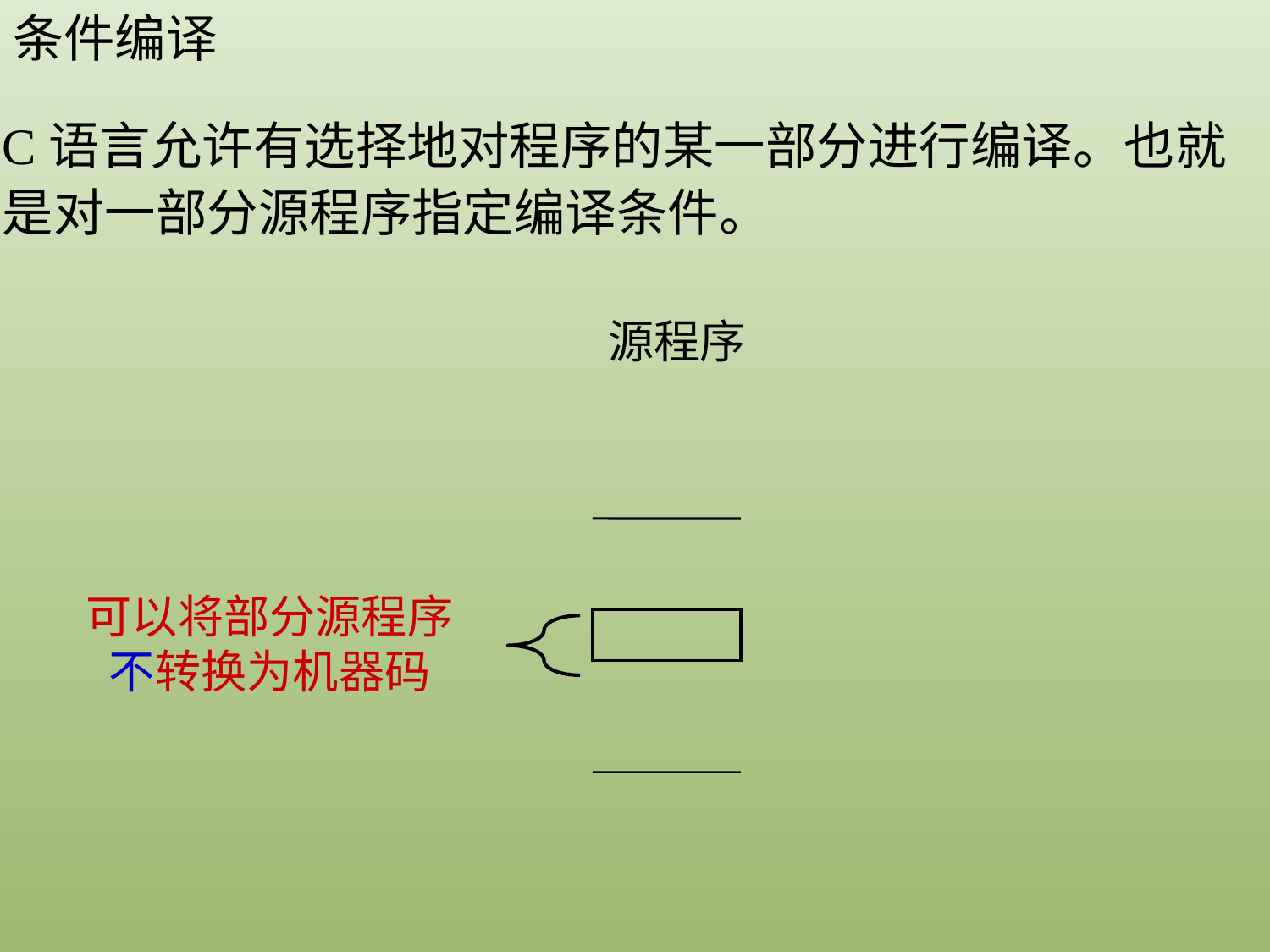

条件编译
C语言允许有选择地对程序的某一部分进行编译。也就是对一部分源程序指定编译条件。
源程序

可以将部分源程序不转换为机器码

271